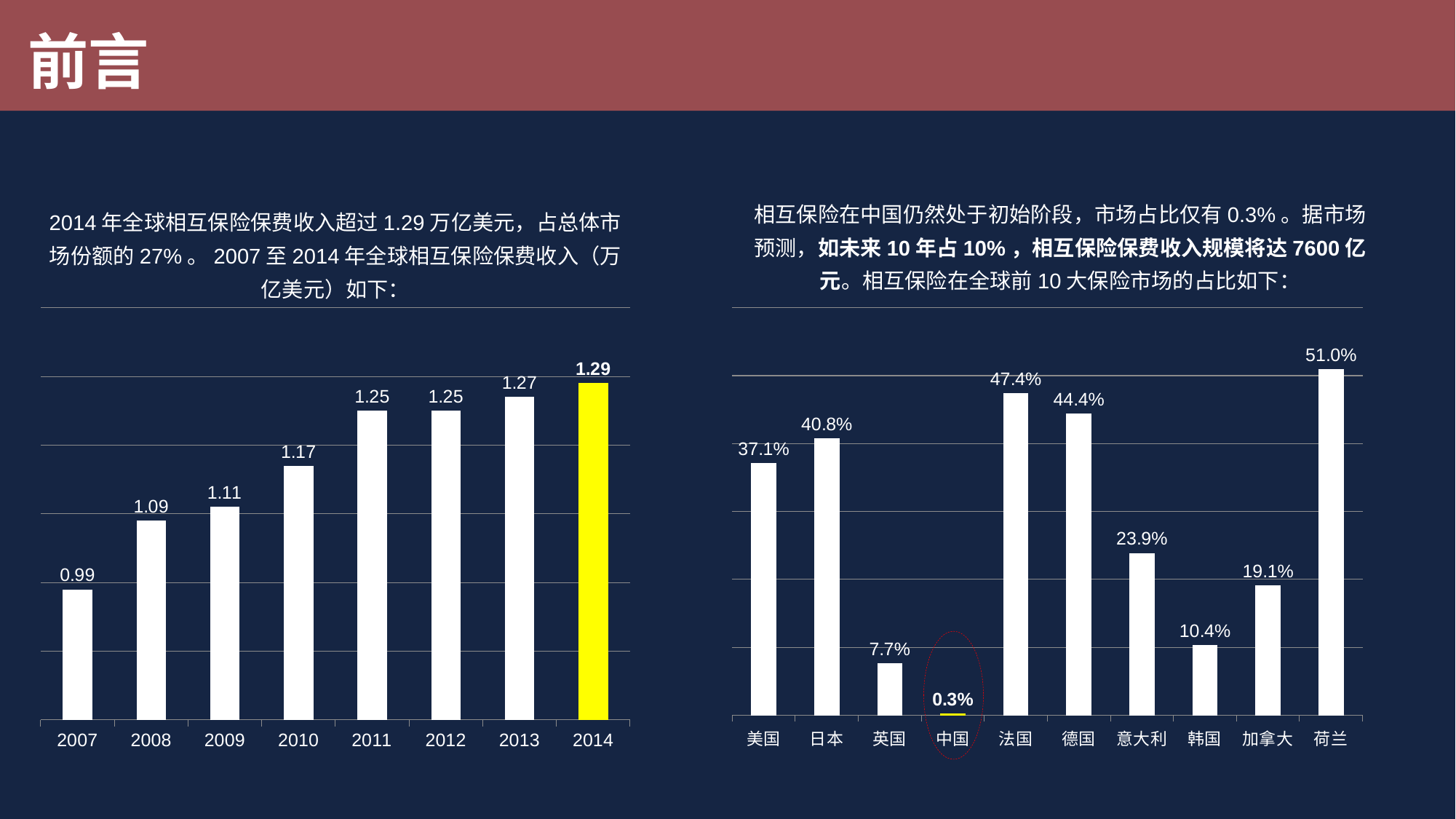

前言
相互保险在中国仍然处于初始阶段，市场占比仅有0.3%。据市场预测，如未来10年占10%，相互保险保费收入规模将达7600亿元。相互保险在全球前10大保险市场的占比如下：
2014年全球相互保险保费收入超过1.29万亿美元，占总体市场份额的27%。2007至2014年全球相互保险保费收入（万亿美元）如下：

### Chart

| Category | 保费规模（万亿美元） |
|---|---|
| 2007 | 0.99 |
| 2008 | 1.09 |
| 2009 | 1.11 |
| 2010 | 1.1700000000000021 |
| 2011 | 1.25 |
| 2012 | 1.25 |
| 2013 | 1.27 |
| 2014 | 1.29 |

### Chart

| Category | 市场份额 |
|---|---|
| 美国 | 0.3710000000000009 |
| 日本 | 0.4080000000000001 |
| 英国 | 0.077 |
| 中国 | 0.003000000000000009 |
| 法国 | 0.4740000000000003 |
| 德国 | 0.444 |
| 意大利 | 0.2390000000000002 |
| 韩国 | 0.10400000000000002 |
| 加拿大 | 0.191 |
| 荷兰 | 0.51 |